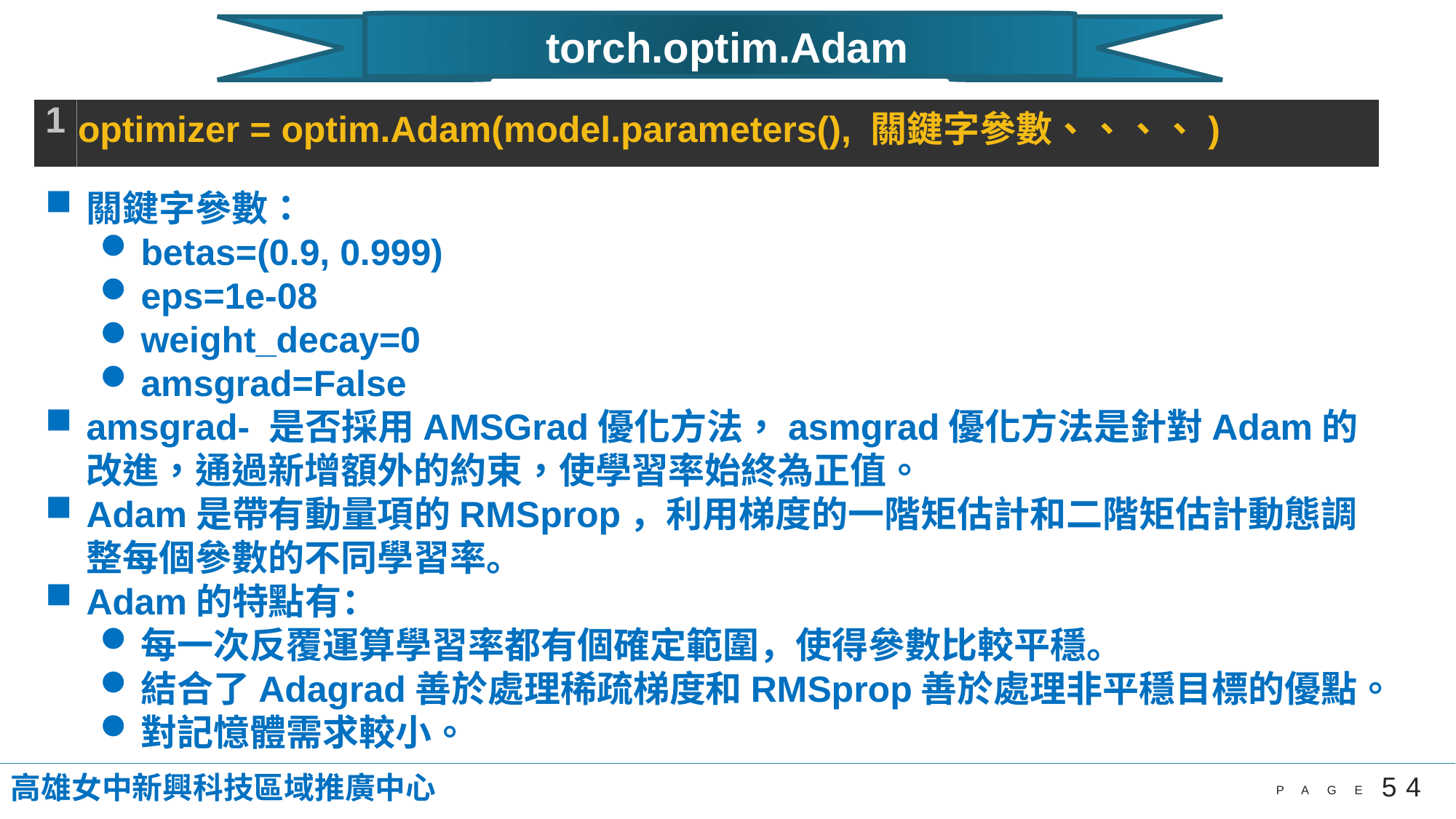

torch.optim.Adam
| 1 | optimizer = optim.Adam(model.parameters(), 關鍵字參數、、、、) |
| --- | --- |
關鍵字參數：
betas=(0.9, 0.999)
eps=1e-08
weight_decay=0
amsgrad=False
amsgrad- 是否採用AMSGrad優化方法，asmgrad優化方法是針對Adam的改進，通過新增額外的約束，使學習率始終為正值。
Adam是帶有動量項的RMSprop，利用梯度的一階矩估計和二階矩估計動態調整每個參數的不同學習率。
Adam的特點有：
每一次反覆運算學習率都有個確定範圍，使得參數比較平穩。
結合了Adagrad善於處理稀疏梯度和RMSprop善於處理非平穩目標的優點。
對記憶體需求較小。
高雄女中新興科技區域推廣中心